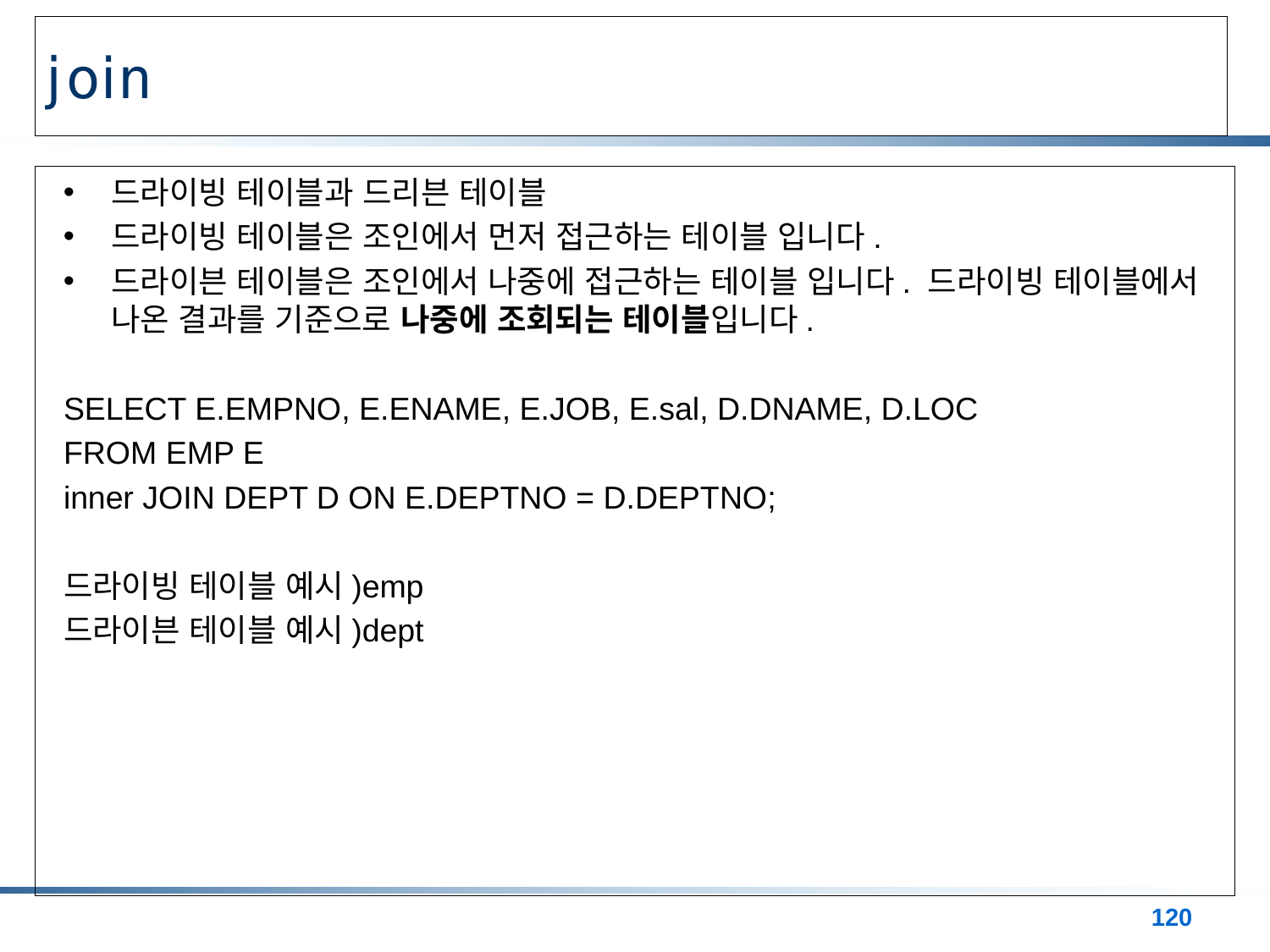

# join
드라이빙 테이블과 드리븐 테이블
드라이빙 테이블은 조인에서 먼저 접근하는 테이블 입니다.
드라이븐 테이블은 조인에서 나중에 접근하는 테이블 입니다. 드라이빙 테이블에서 나온 결과를 기준으로 나중에 조회되는 테이블입니다.

SELECT E.EMPNO, E.ENAME, E.JOB, E.sal, D.DNAME, D.LOC
FROM EMP E
inner JOIN DEPT D ON E.DEPTNO = D.DEPTNO;

드라이빙 테이블 예시)emp
드라이븐 테이블 예시)dept